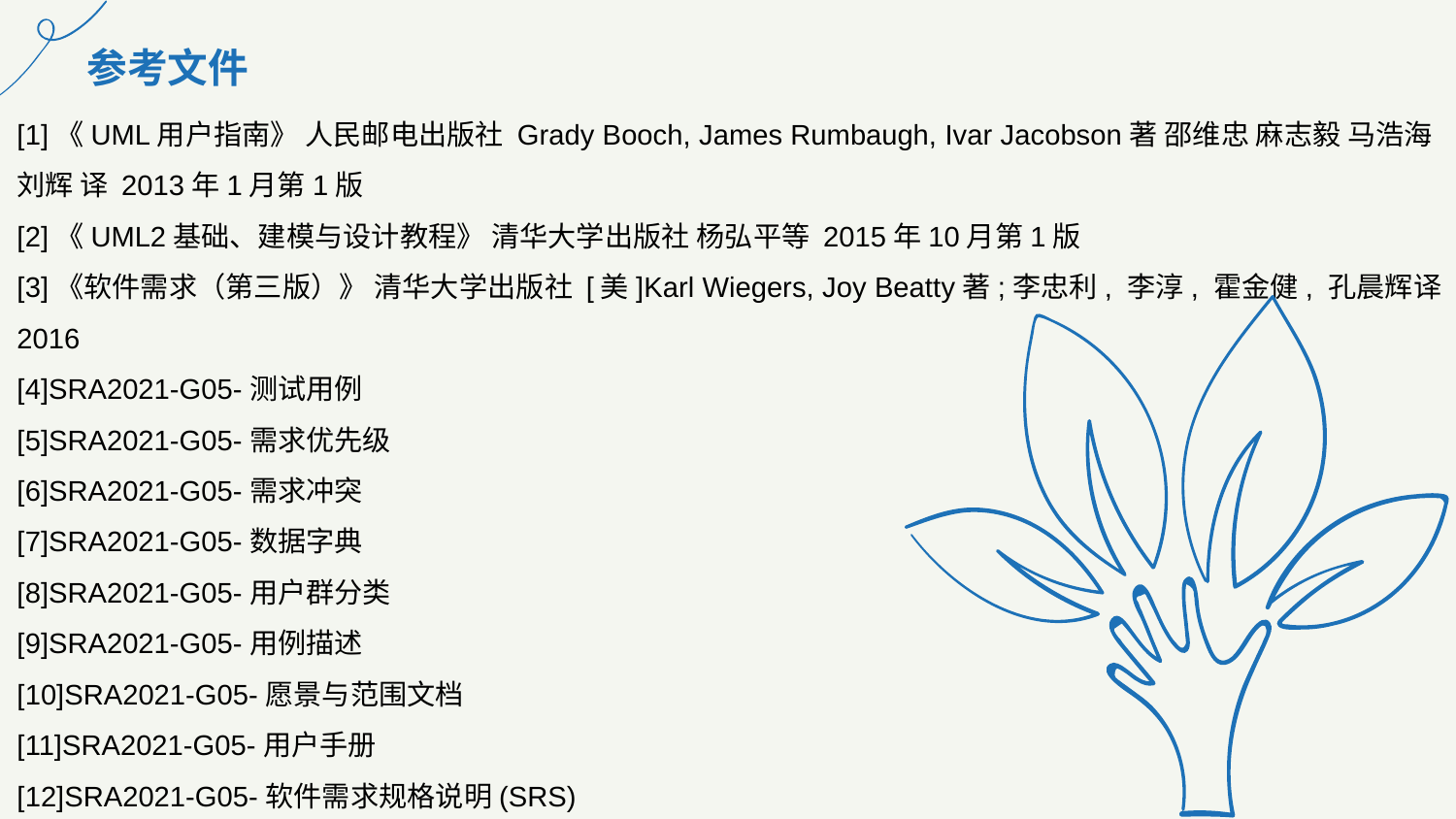

参考文件
[1]《UML用户指南》 人民邮电出版社 Grady Booch, James Rumbaugh, Ivar Jacobson著 邵维忠 麻志毅 马浩海 刘辉 译 2013年1月第1版
[2]《UML2基础、建模与设计教程》 清华大学出版社 杨弘平等 2015年10月第1版
[3]《软件需求（第三版）》 清华大学出版社 [美]Karl Wiegers, Joy Beatty著;李忠利, 李淳, 霍金健, 孔晨辉译 2016
[4]SRA2021-G05-测试用例
[5]SRA2021-G05-需求优先级
[6]SRA2021-G05-需求冲突
[7]SRA2021-G05-数据字典
[8]SRA2021-G05-用户群分类
[9]SRA2021-G05-用例描述
[10]SRA2021-G05-愿景与范围文档
[11]SRA2021-G05-用户手册
[12]SRA2021-G05-软件需求规格说明(SRS)
[13]SRA2021-G05-软件开发计划(SDP)